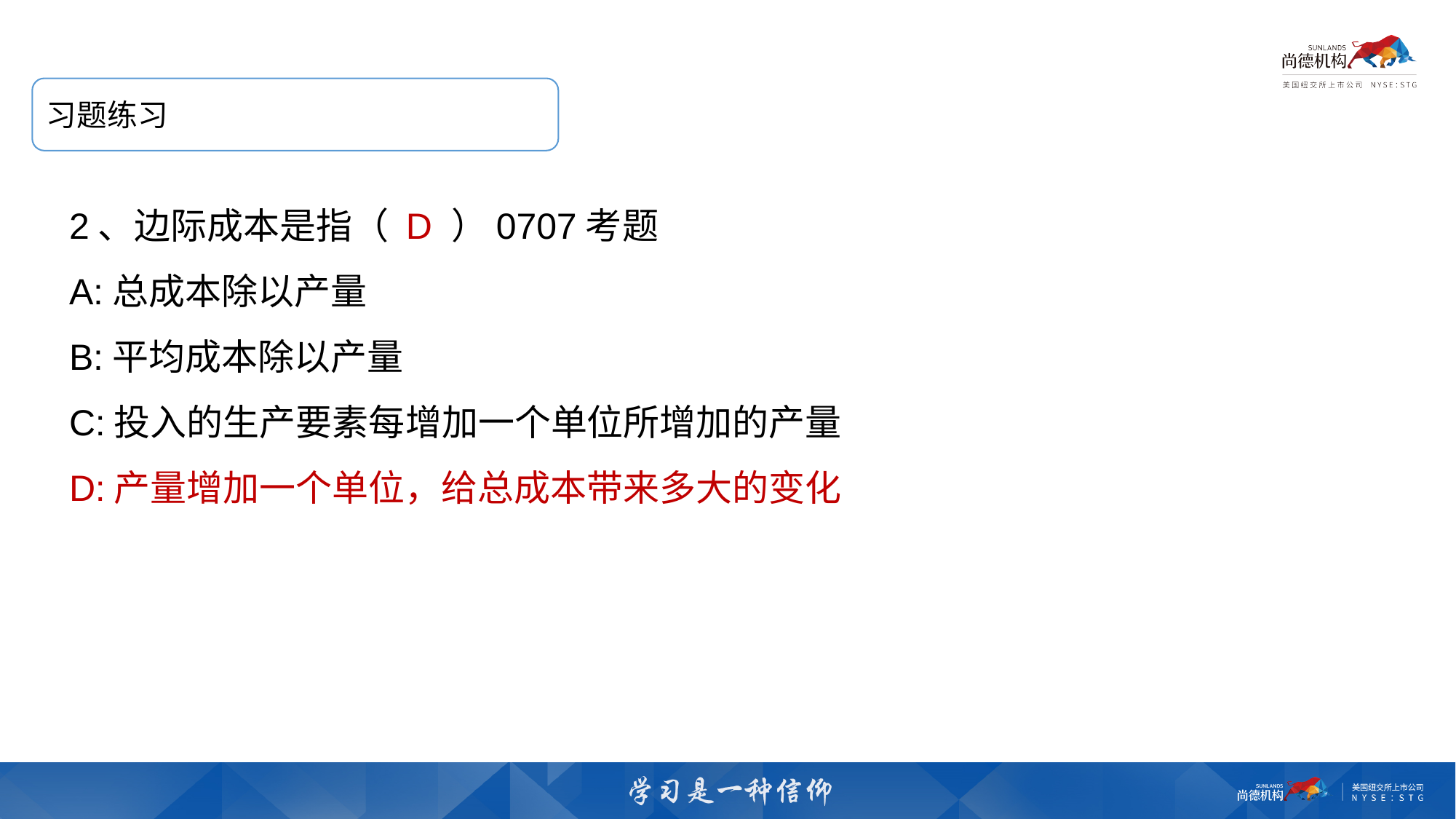

习题练习
2、边际成本是指（ D ）0707考题
A:总成本除以产量
B:平均成本除以产量
C:投入的生产要素每增加一个单位所增加的产量
D:产量增加一个单位，给总成本带来多大的变化